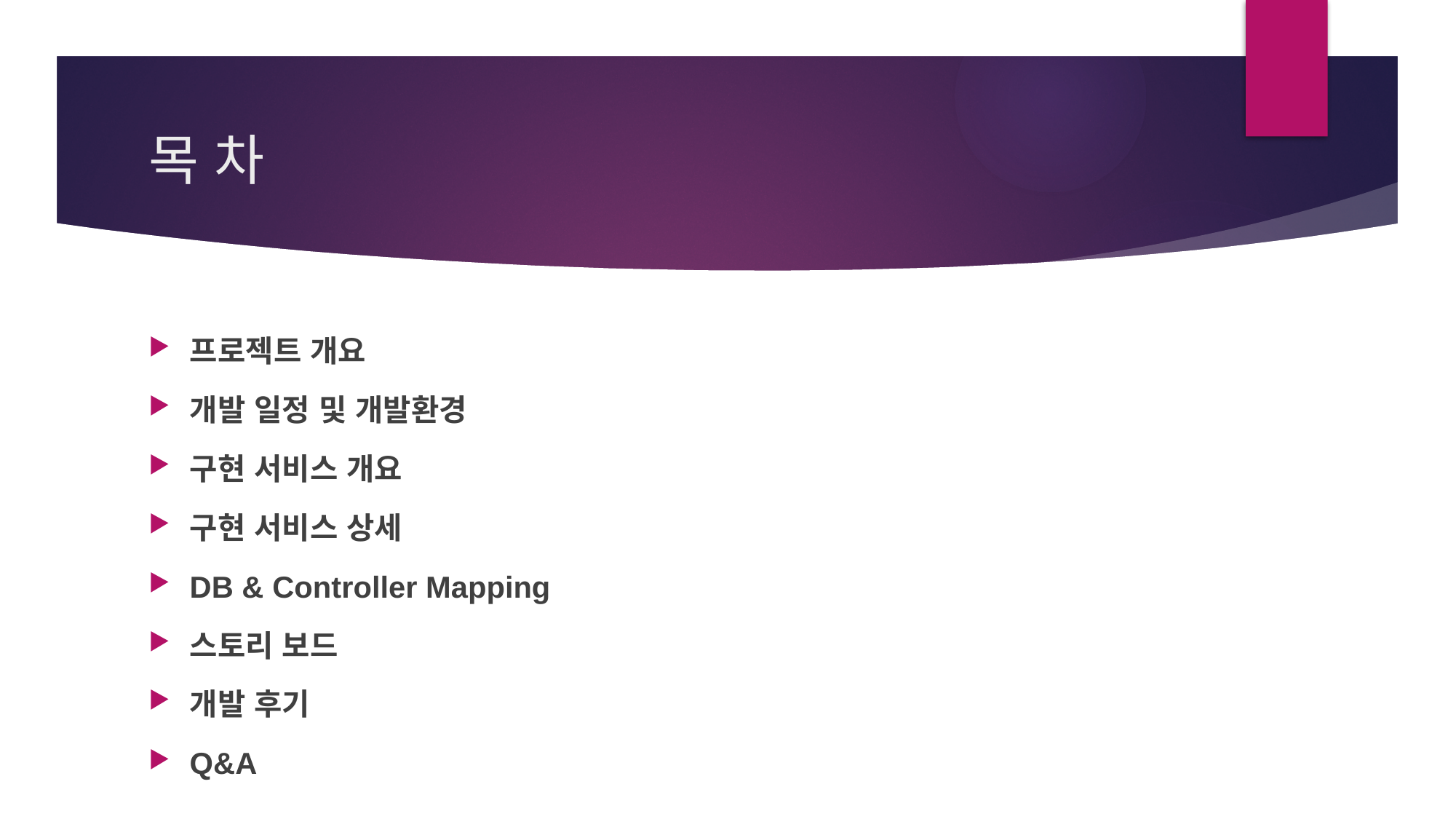

# 목 차
프로젝트 개요
개발 일정 및 개발환경
구현 서비스 개요
구현 서비스 상세
DB & Controller Mapping
스토리 보드
개발 후기
Q&A